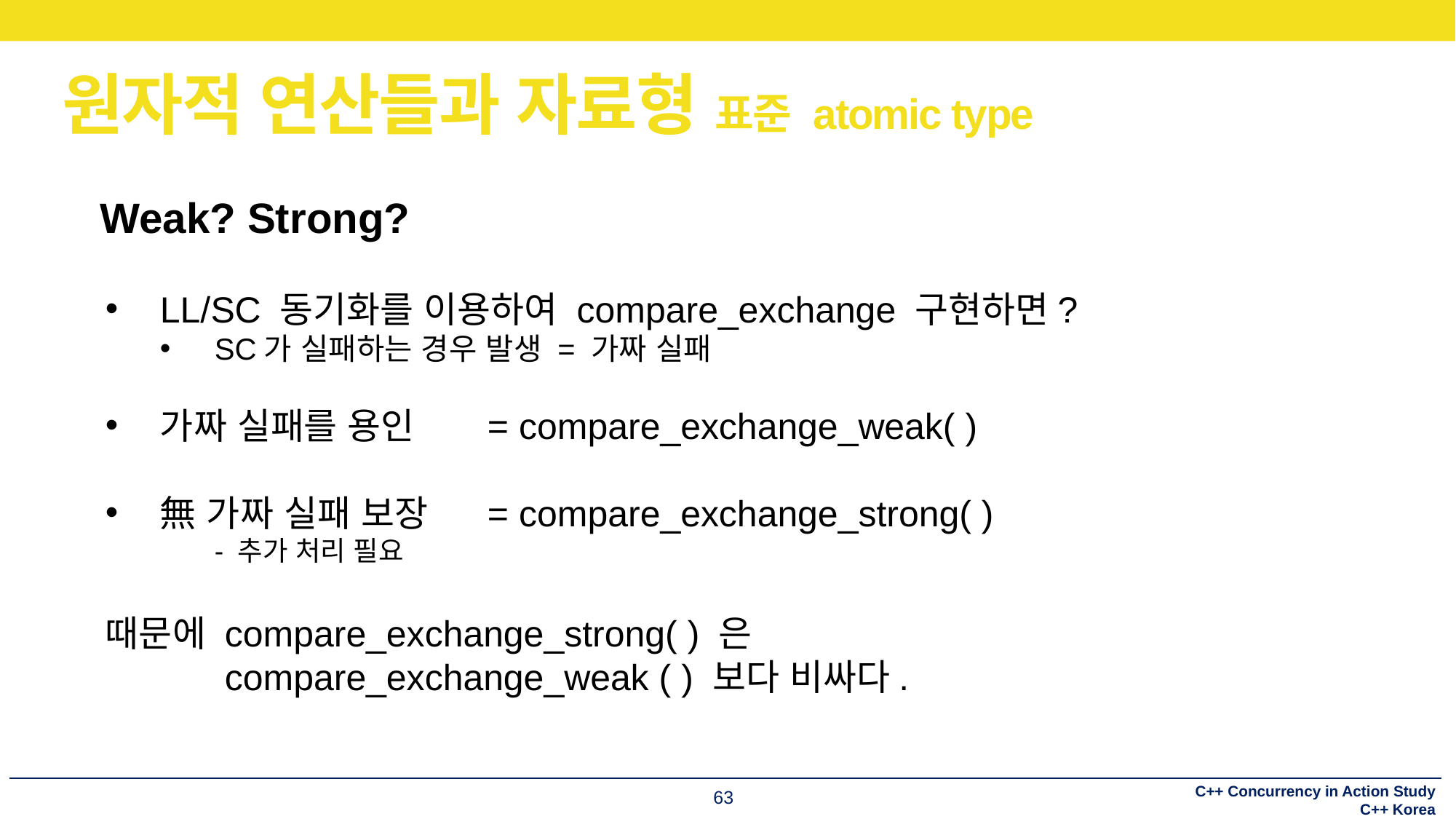

# 원자적 연산들과 자료형 표준 atomic type
Weak? Strong?

LL/SC 동기화를 이용하여 compare_exchange 구현하면?
SC가 실패하는 경우 발생 = 가짜 실패

가짜 실패를 용인 	= compare_exchange_weak( )

無 가짜 실패 보장 	= compare_exchange_strong( )
- 추가 처리 필요

때문에 compare_exchange_strong( ) 은
	 compare_exchange_weak ( ) 보다 비싸다.
63